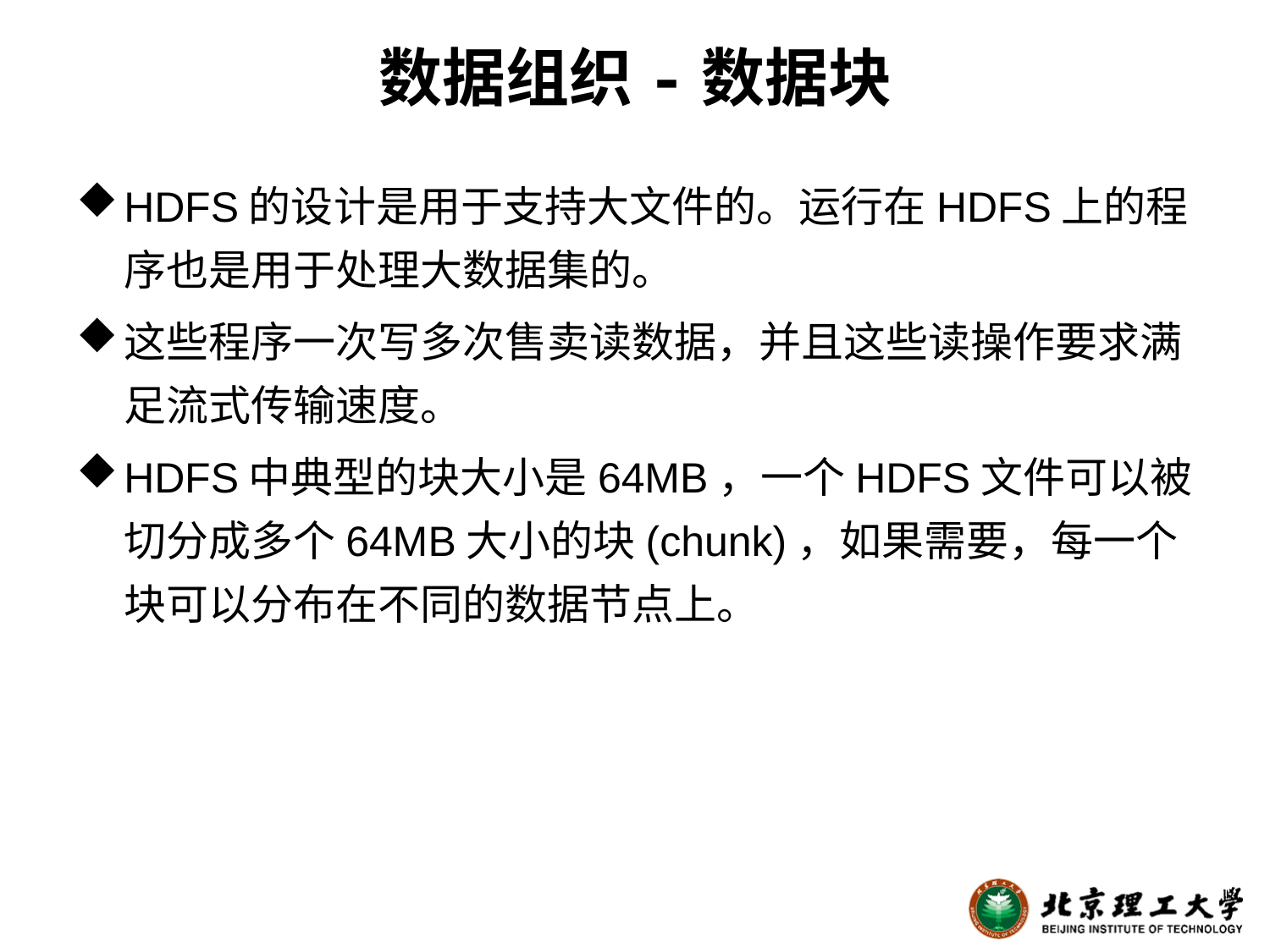

# 数据组织-数据块
HDFS的设计是用于支持大文件的。运行在HDFS上的程序也是用于处理大数据集的。
这些程序一次写多次售卖读数据，并且这些读操作要求满足流式传输速度。
HDFS中典型的块大小是64MB，一个HDFS文件可以被切分成多个64MB大小的块(chunk)，如果需要，每一个块可以分布在不同的数据节点上。